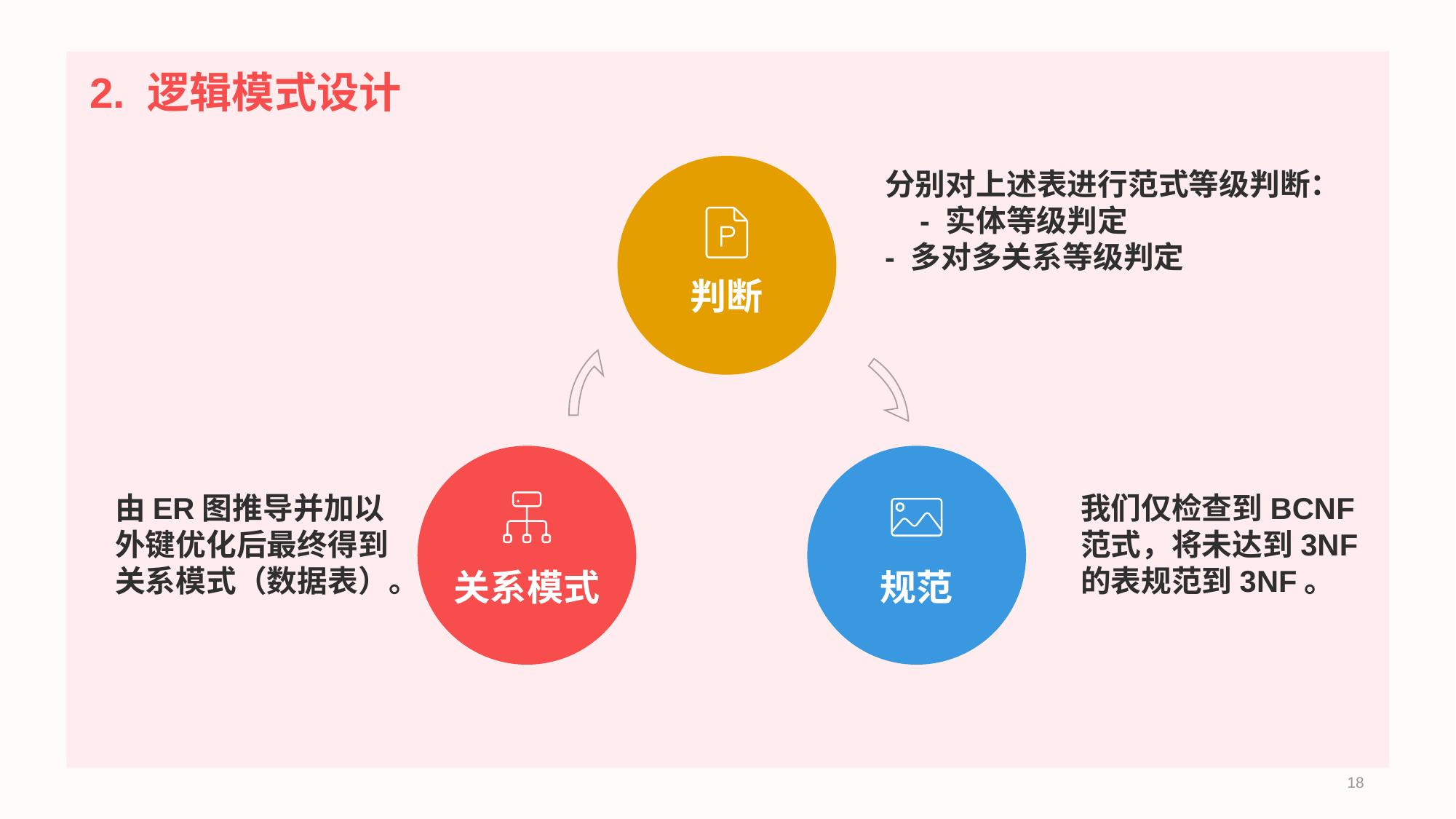

# 2. 逻辑模式设计

判断
分别对上述表进行范式等级判断：    - 实体等级判定
- 多对多关系等级判定

规范
由ER图推导并加以外键优化后最终得到关系模式（数据表）。
我们仅检查到BCNF范式，将未达到3NF的表规范到3NF。

关系模式
18